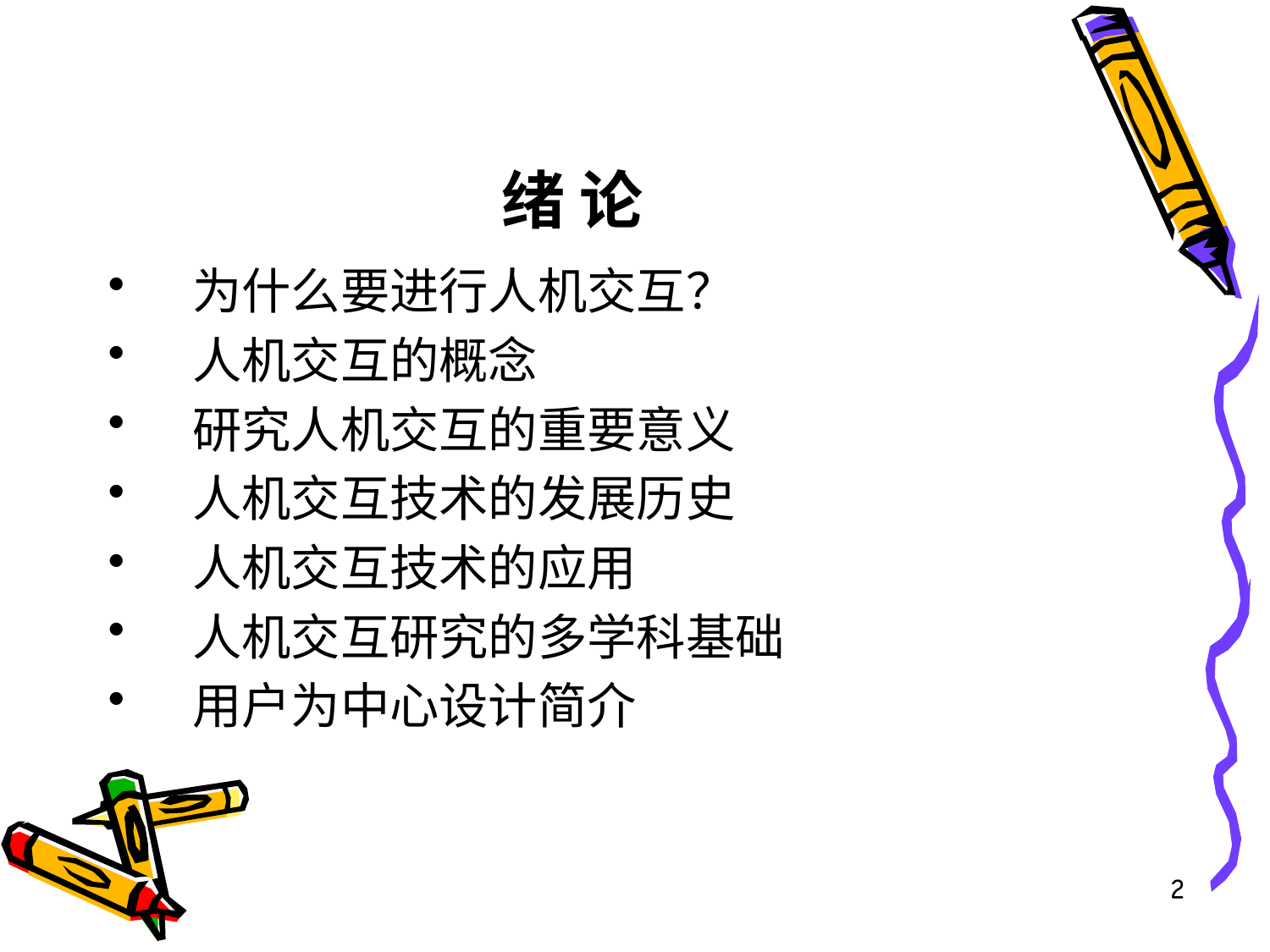

# 绪 论
为什么要进行人机交互？
人机交互的概念
研究人机交互的重要意义
人机交互技术的发展历史
人机交互技术的应用
人机交互研究的多学科基础
用户为中心设计简介

2